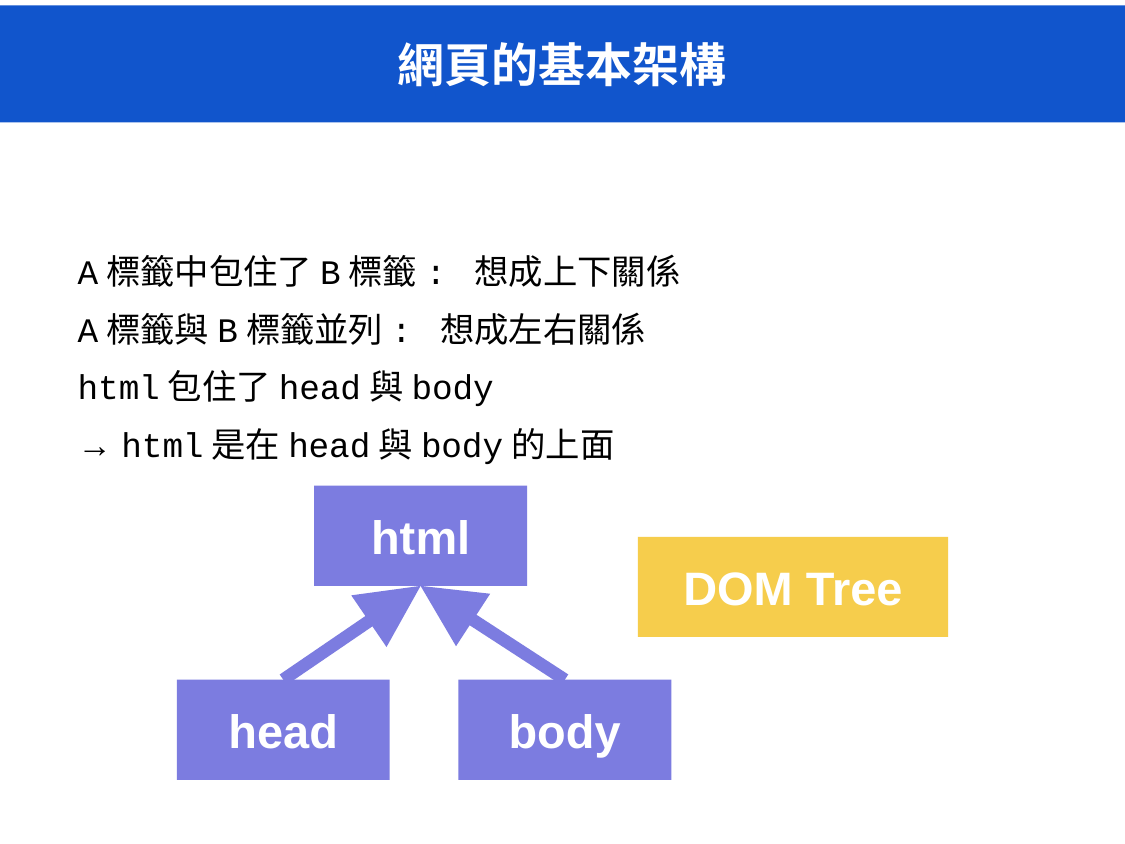

# 網頁的基本架構
A標籤中包住了B標籤: 想成上下關係
A標籤與B標籤並列: 想成左右關係
html包住了head與body
→ html是在head與body的上面
html
DOM Tree
head
body